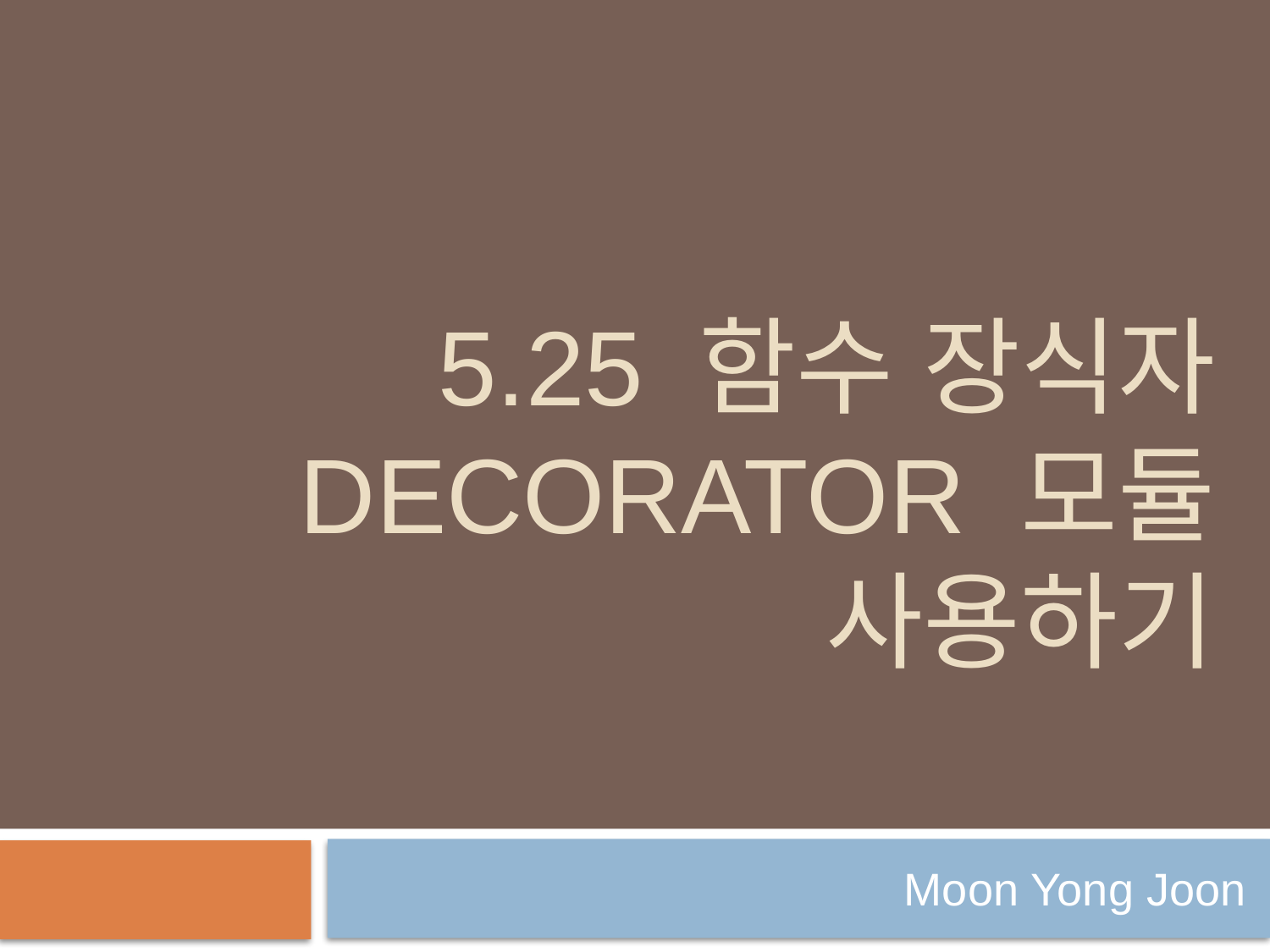

# 5.25 함수 장식자 Decorator 모듈 사용하기
Moon Yong Joon